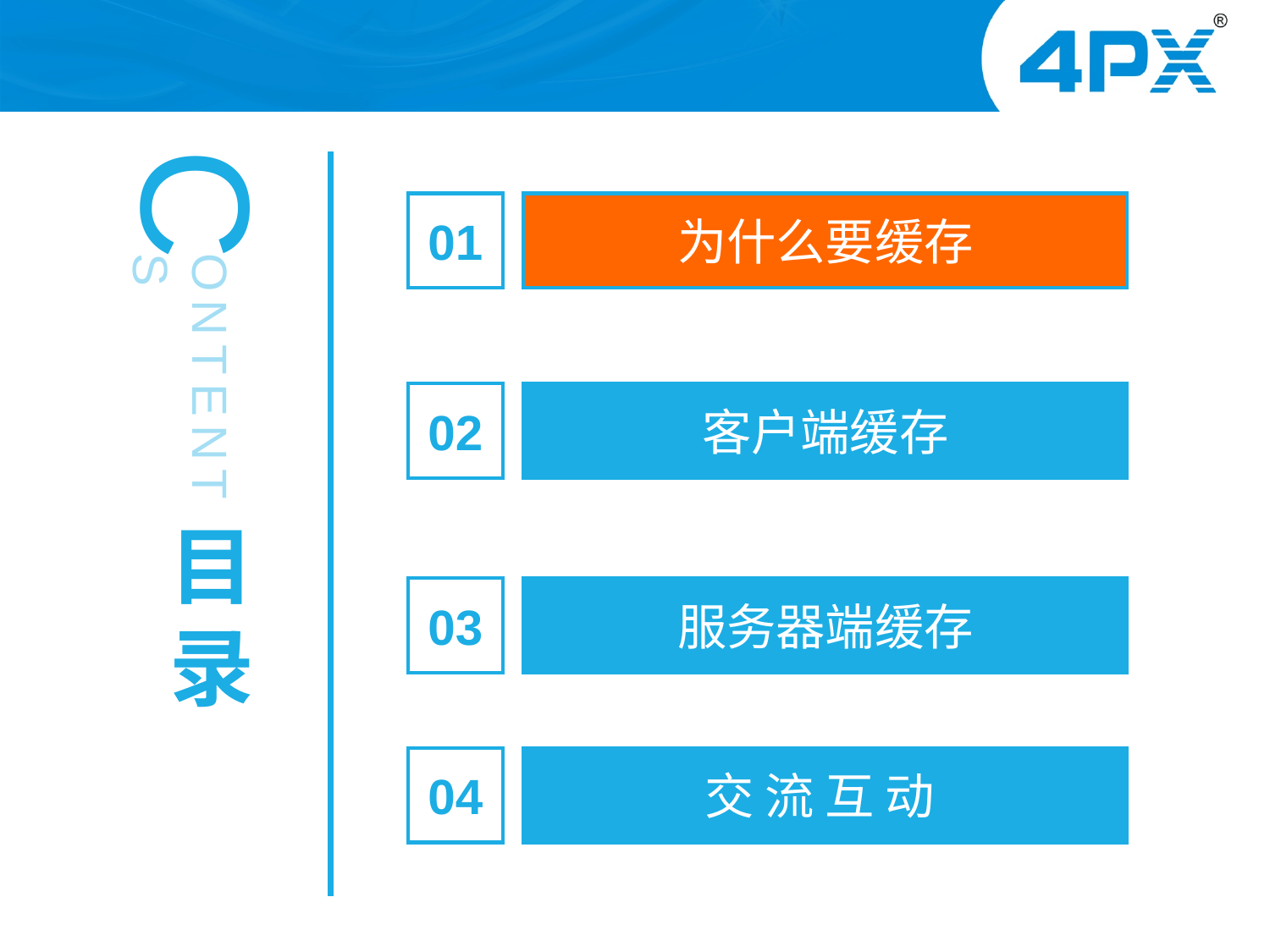

C
01
为什么要缓存
ONTENTS
02
客户端缓存
目
录
03
服务器端缓存
04
交 流 互 动